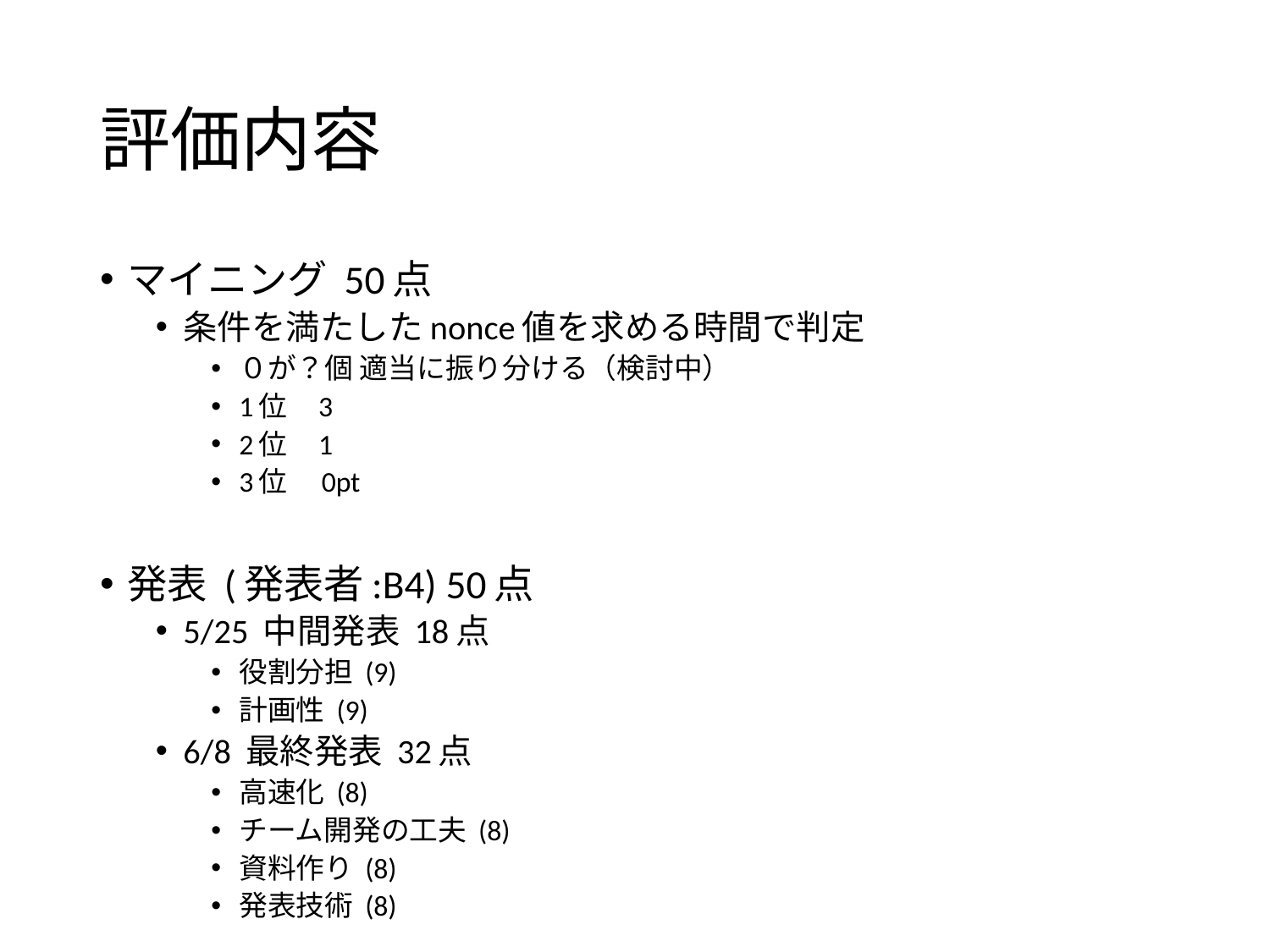

# 評価内容
マイニング 50点
条件を満たしたnonce値を求める時間で判定
０が？個 適当に振り分ける（検討中）
1位    3
2位    1
3位　0pt

発表 (発表者:B4) 50点
5/25 中間発表 18点
役割分担 (9)
計画性 (9)
6/8 最終発表 32点
高速化 (8)
チーム開発の工夫 (8)
資料作り (8)
発表技術 (8)